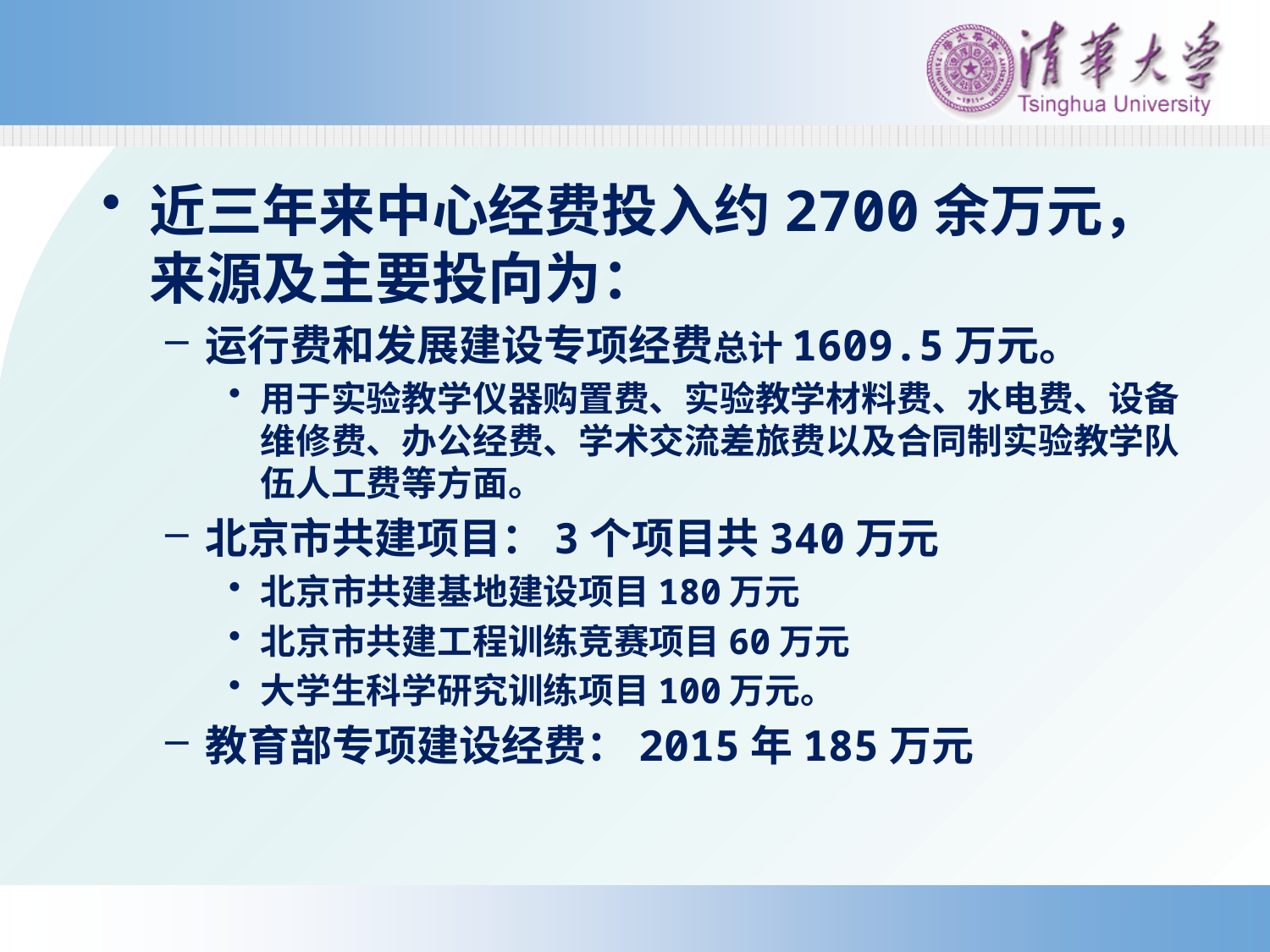

近三年来中心经费投入约2700余万元，来源及主要投向为：
运行费和发展建设专项经费总计1609.5万元。
用于实验教学仪器购置费、实验教学材料费、水电费、设备维修费、办公经费、学术交流差旅费以及合同制实验教学队伍人工费等方面。
北京市共建项目：3个项目共340万元
北京市共建基地建设项目180万元
北京市共建工程训练竞赛项目60万元
大学生科学研究训练项目100万元。
教育部专项建设经费：2015年185万元